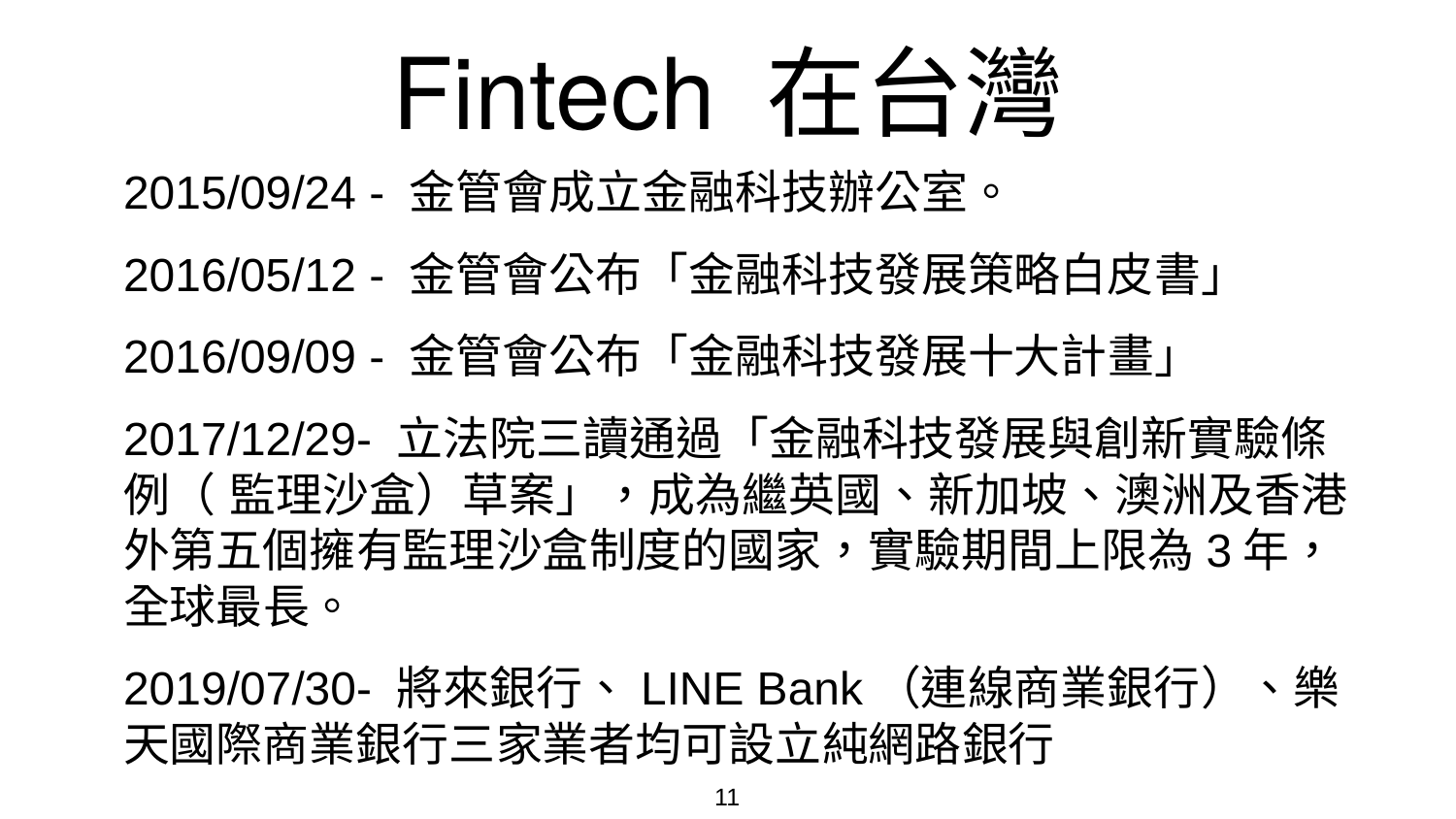

Fintech 在台灣
2015/09/24 - 金管會成立金融科技辦公室。
2016/05/12 - 金管會公布「金融科技發展策略白皮書」
2016/09/09 - 金管會公布「金融科技發展十大計畫」
2017/12/29- 立法院三讀通過「金融科技發展與創新實驗條例（ 監理沙盒）草案」，成為繼英國、新加坡、澳洲及香港外第五個擁有監理沙盒制度的國家，實驗期間上限為3年，全球最長。
2019/07/30- 將來銀行、LINE Bank（連線商業銀行）、樂天國際商業銀行三家業者均可設立純網路銀行
11